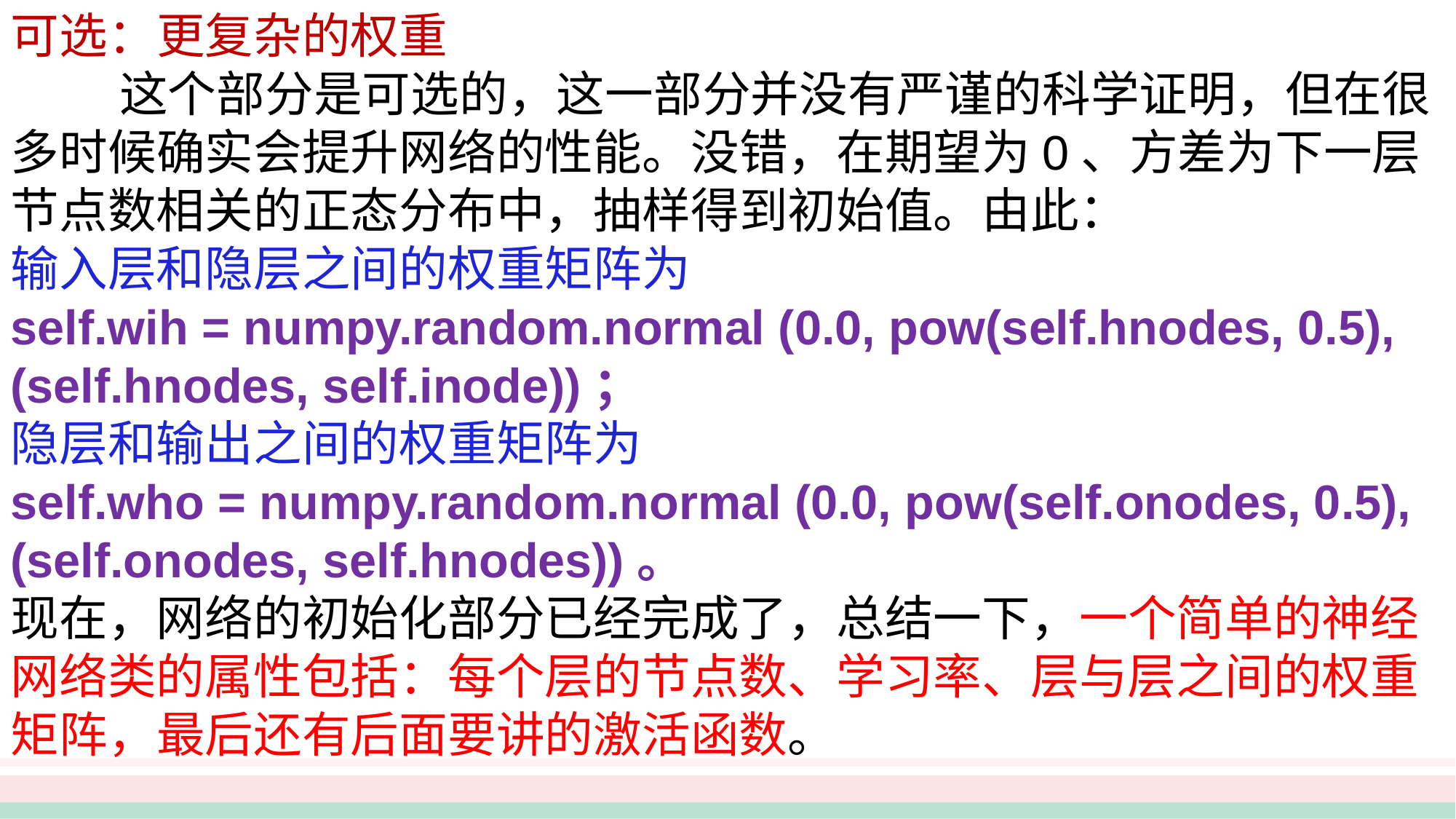

可选：更复杂的权重
  这个部分是可选的，这一部分并没有严谨的科学证明，但在很多时候确实会提升网络的性能。没错，在期望为0、方差为下一层节点数相关的正态分布中，抽样得到初始值。由此：
输入层和隐层之间的权重矩阵为
self.wih = numpy.random.normal (0.0, pow(self.hnodes, 0.5), (self.hnodes, self.inode))；
隐层和输出之间的权重矩阵为
self.who = numpy.random.normal (0.0, pow(self.onodes, 0.5), (self.onodes, self.hnodes))。
现在，网络的初始化部分已经完成了，总结一下，一个简单的神经网络类的属性包括：每个层的节点数、学习率、层与层之间的权重矩阵，最后还有后面要讲的激活函数。